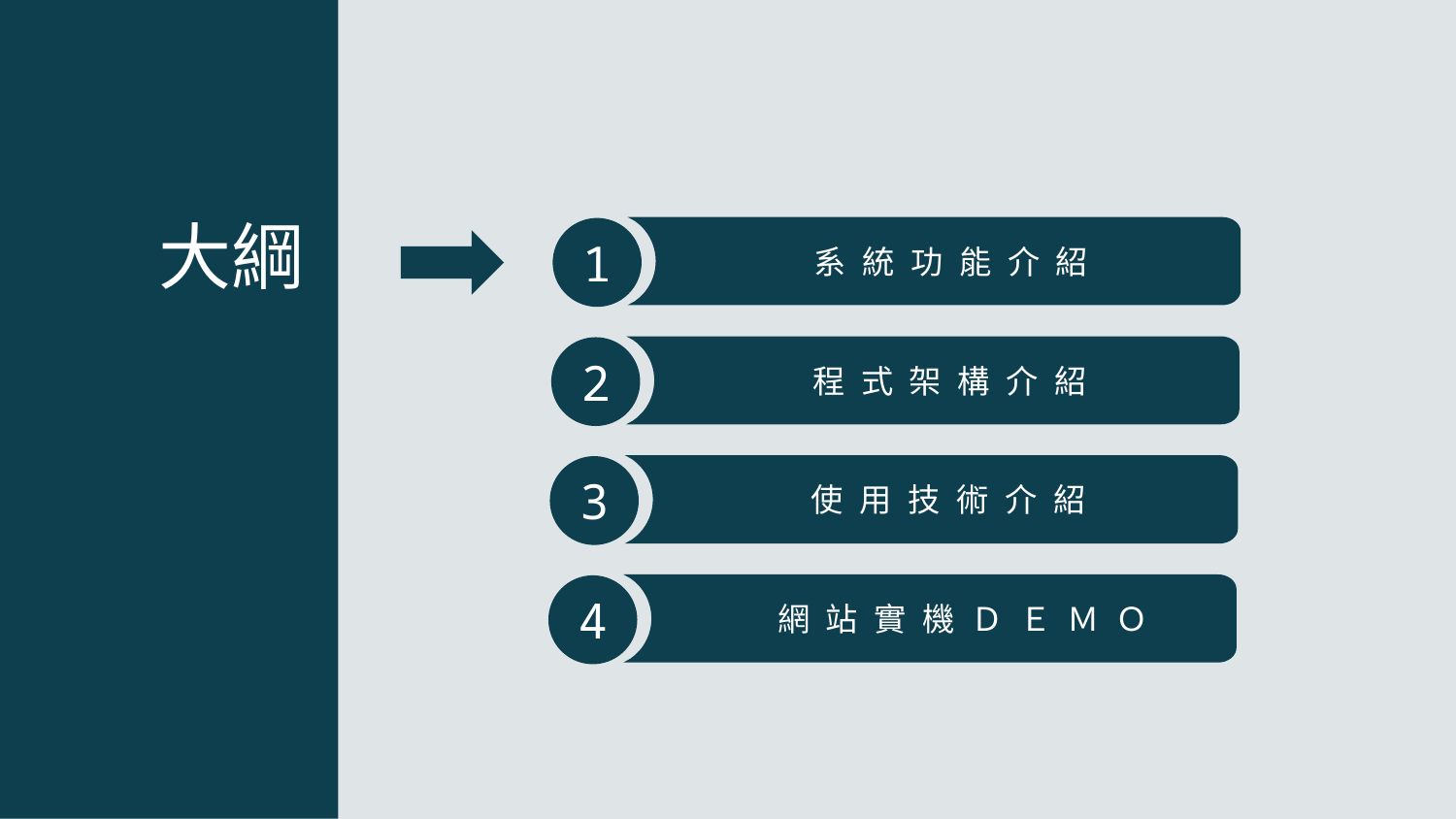

大綱
系統功能介紹
1

程式架構介紹
2
使用技術介紹
3
　網站實機ＤＥＭＯ
4